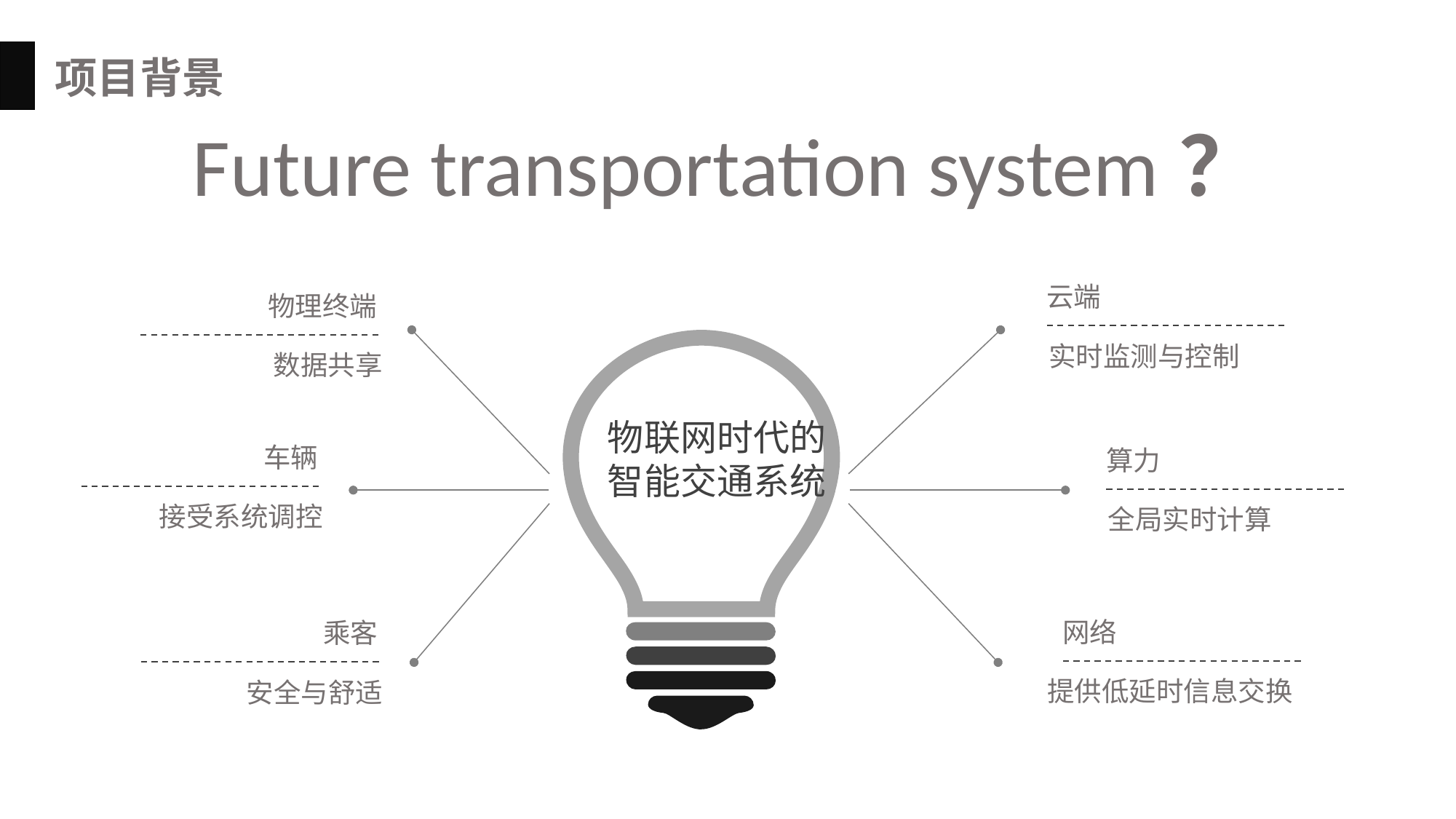

项目背景
Future transportation system？
云端
  实时监测与控制
物理终端
数据共享

物联网时代的
智能交通系统
车辆
接受系统调控
算力
  全局实时计算
网络
提供低延时信息交换
乘客
安全与舒适